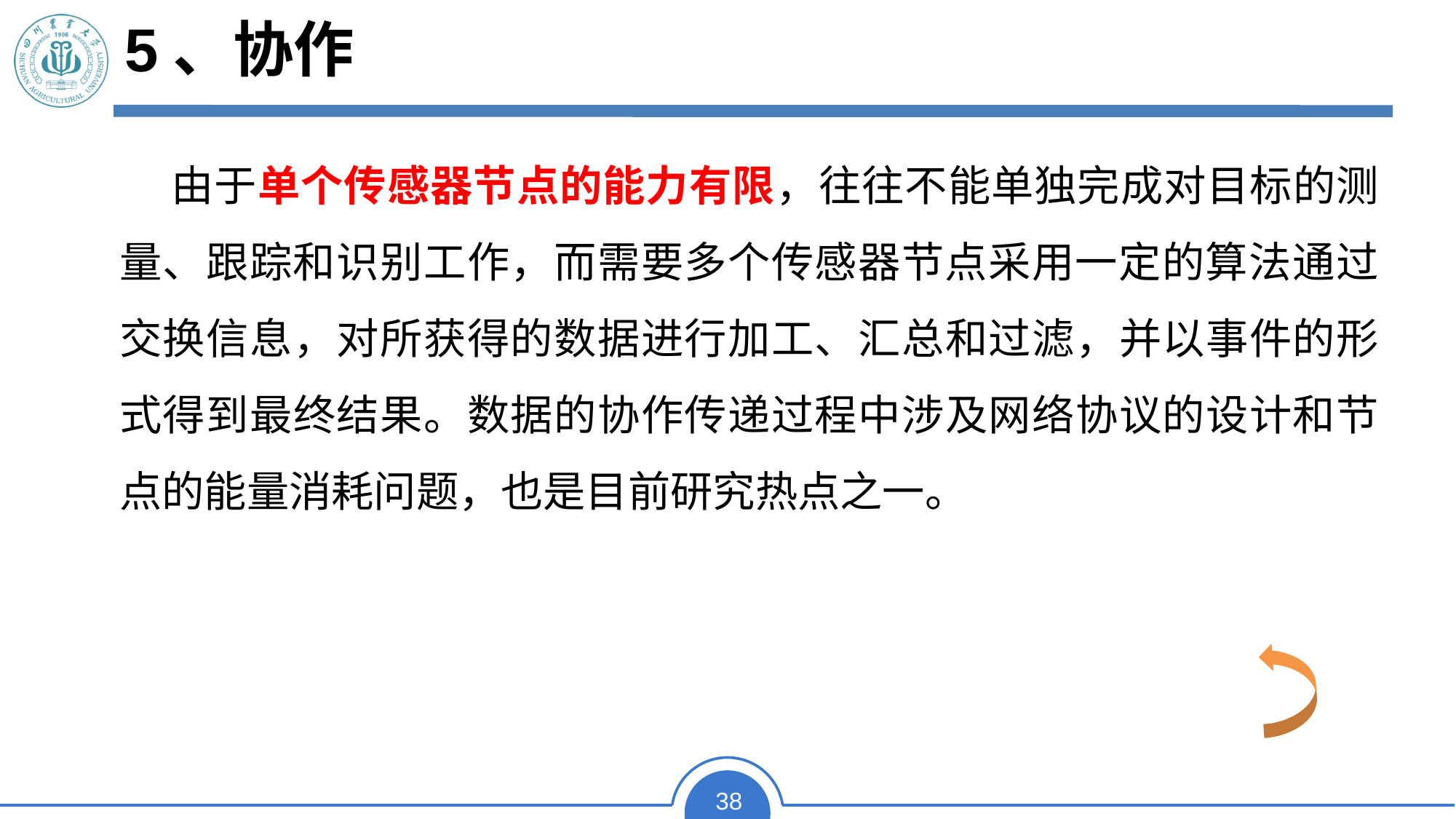

# 5、协作
    由于单个传感器节点的能力有限，往往不能单独完成对目标的测量、跟踪和识别工作，而需要多个传感器节点采用一定的算法通过交换信息，对所获得的数据进行加工、汇总和过滤，并以事件的形式得到最终结果。数据的协作传递过程中涉及网络协议的设计和节点的能量消耗问题，也是目前研究热点之一。